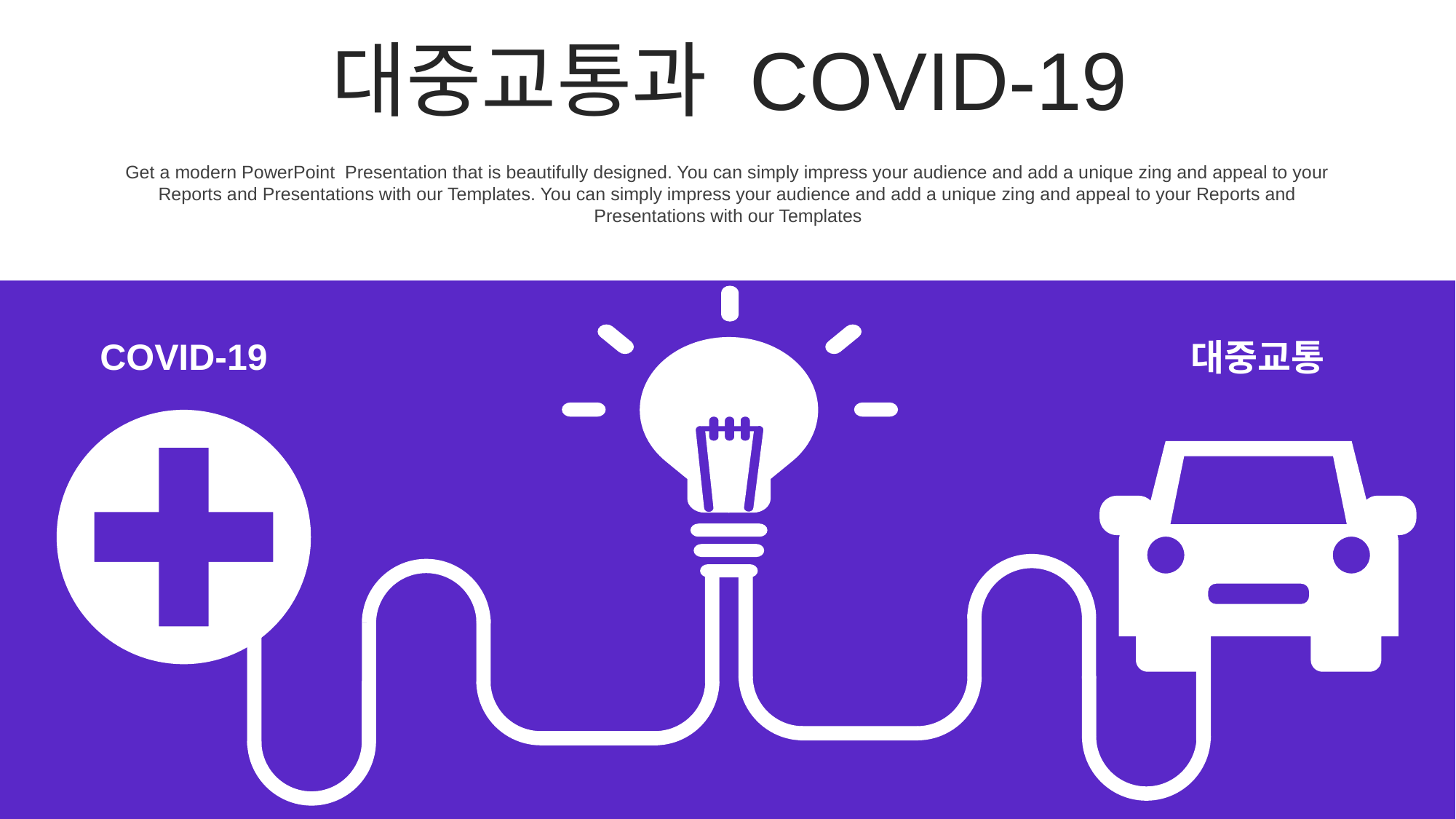

대중교통과 COVID-19
Get a modern PowerPoint  Presentation that is beautifully designed. You can simply impress your audience and add a unique zing and appeal to your Reports and Presentations with our Templates. You can simply impress your audience and add a unique zing and appeal to your Reports and Presentations with our Templates

COVID-19
대중교통